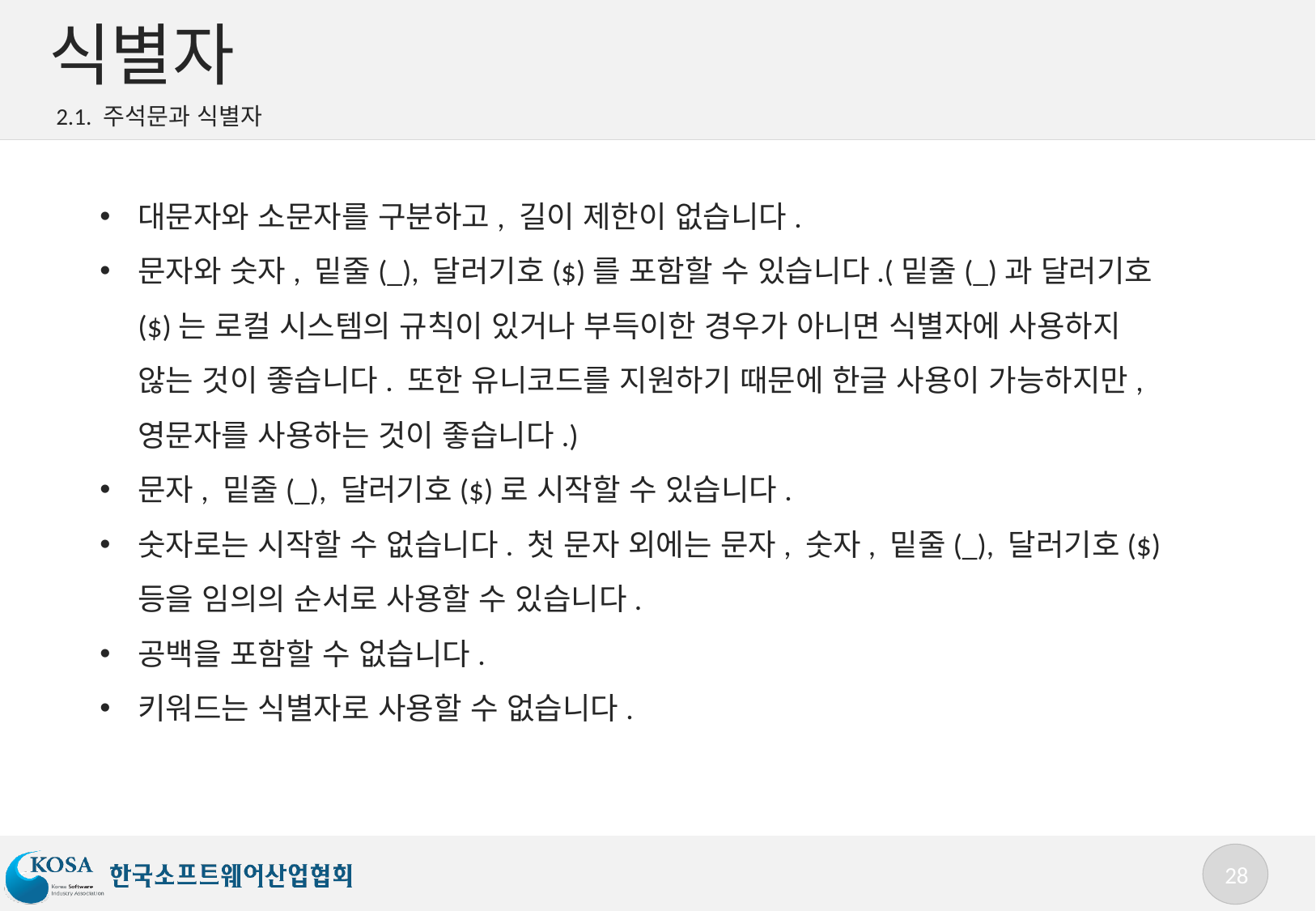

# 식별자
2.1. 주석문과 식별자
대문자와 소문자를 구분하고, 길이 제한이 없습니다.
문자와 숫자, 밑줄(_), 달러기호($)를 포함할 수 있습니다.(밑줄(_)과 달러기호($)는 로컬 시스템의 규칙이 있거나 부득이한 경우가 아니면 식별자에 사용하지 않는 것이 좋습니다. 또한 유니코드를 지원하기 때문에 한글 사용이 가능하지만, 영문자를 사용하는 것이 좋습니다.)
문자, 밑줄(_), 달러기호($)로 시작할 수 있습니다.
숫자로는 시작할 수 없습니다. 첫 문자 외에는 문자, 숫자, 밑줄(_), 달러기호($) 등을 임의의 순서로 사용할 수 있습니다.
공백을 포함할 수 없습니다.
키워드는 식별자로 사용할 수 없습니다.